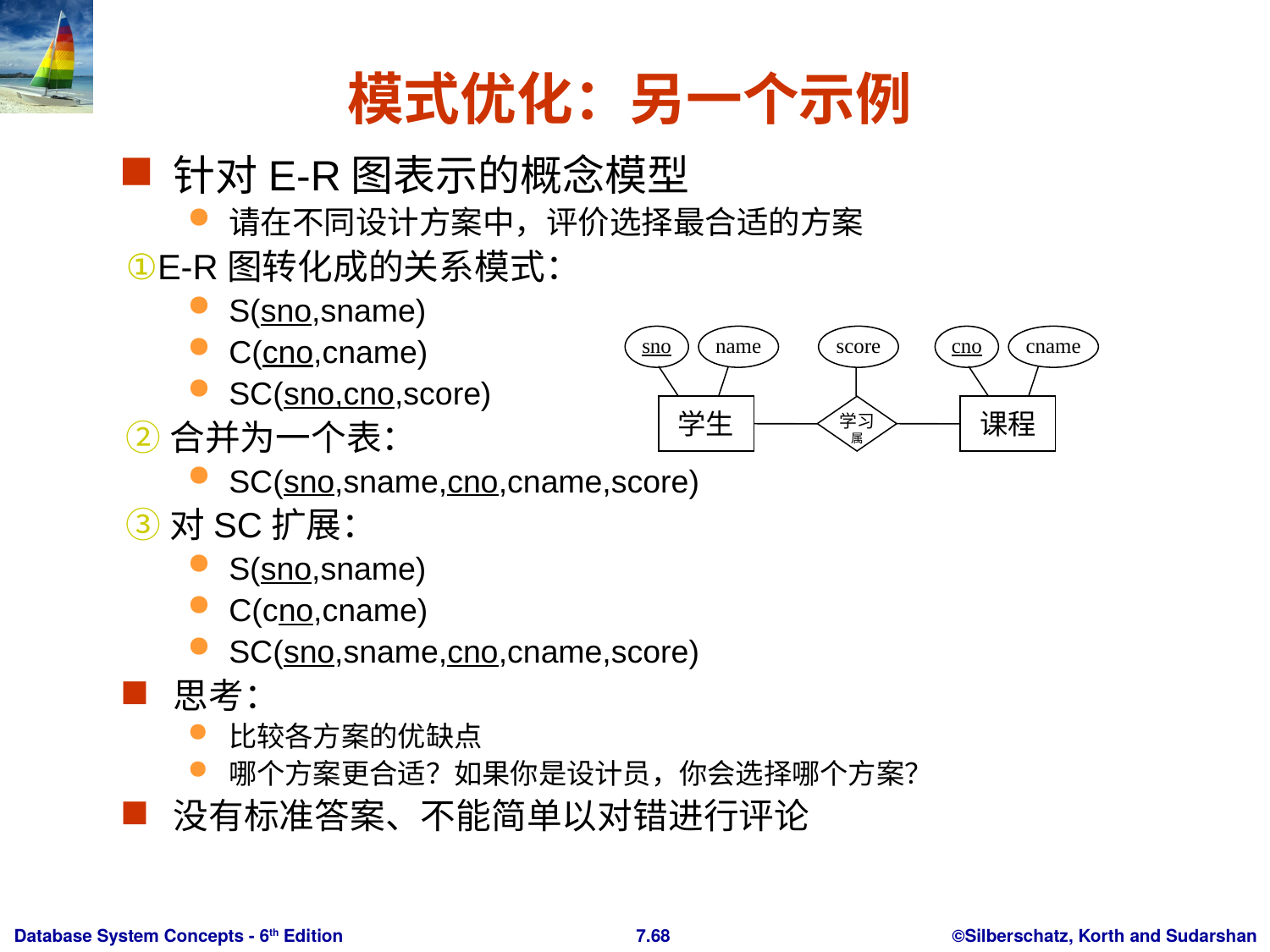

# 模式优化：另一个示例
针对E-R图表示的概念模型
请在不同设计方案中，评价选择最合适的方案
①E-R图转化成的关系模式：
S(sno,sname)
C(cno,cname)
SC(sno,cno,score)
②合并为一个表：
SC(sno,sname,cno,cname,score)
③对SC扩展：
S(sno,sname)
C(cno,cname)
SC(sno,sname,cno,cname,score)
思考：
比较各方案的优缺点
哪个方案更合适？如果你是设计员，你会选择哪个方案？
没有标准答案、不能简单以对错进行评论
sno
name
score
cno
cname

学生
学习属

课程